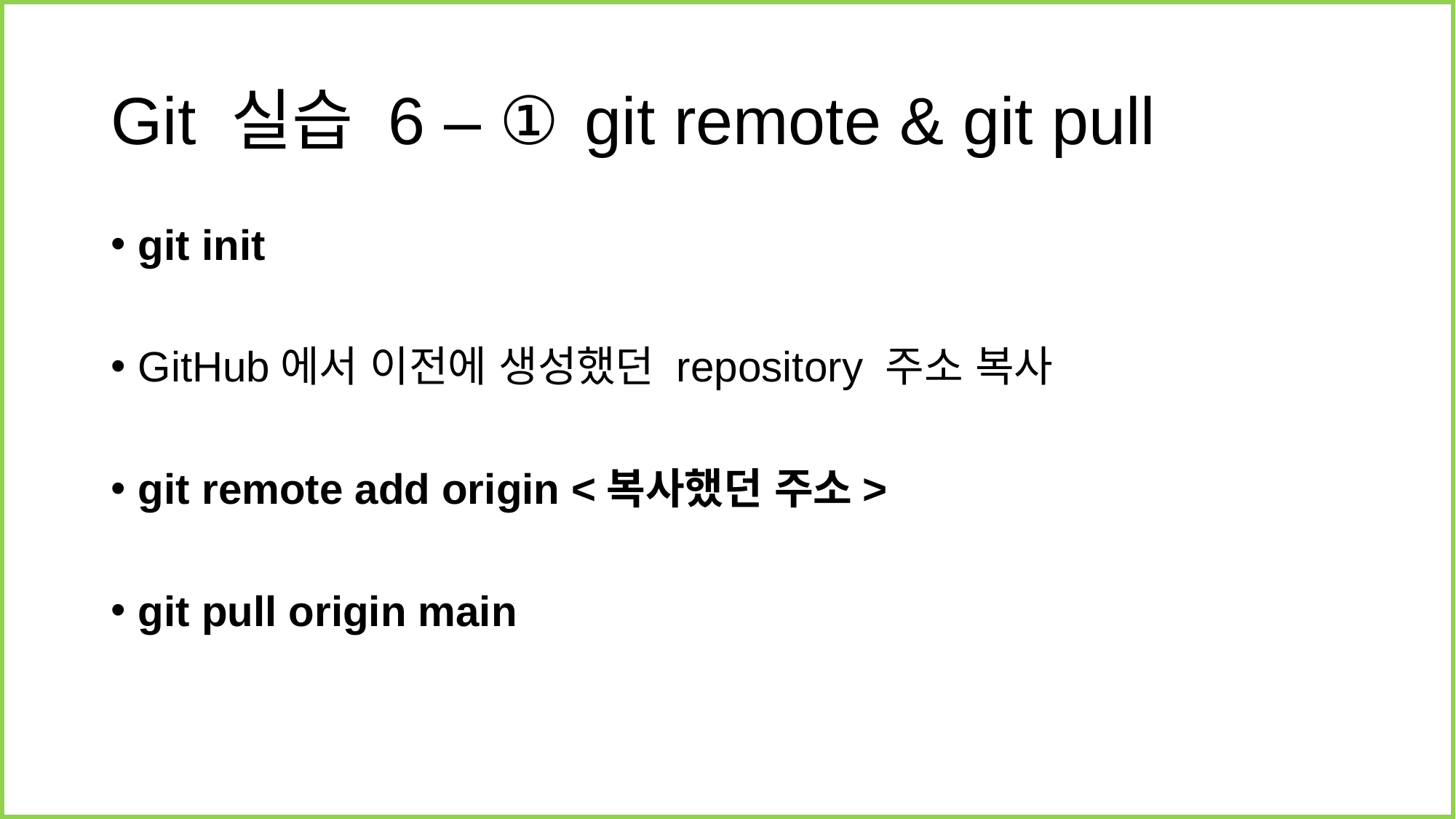

# Git 실습 6 – ① git remote & git pull
git init

GitHub에서 이전에 생성했던 repository 주소 복사

git remote add origin <복사했던 주소>

git pull origin main